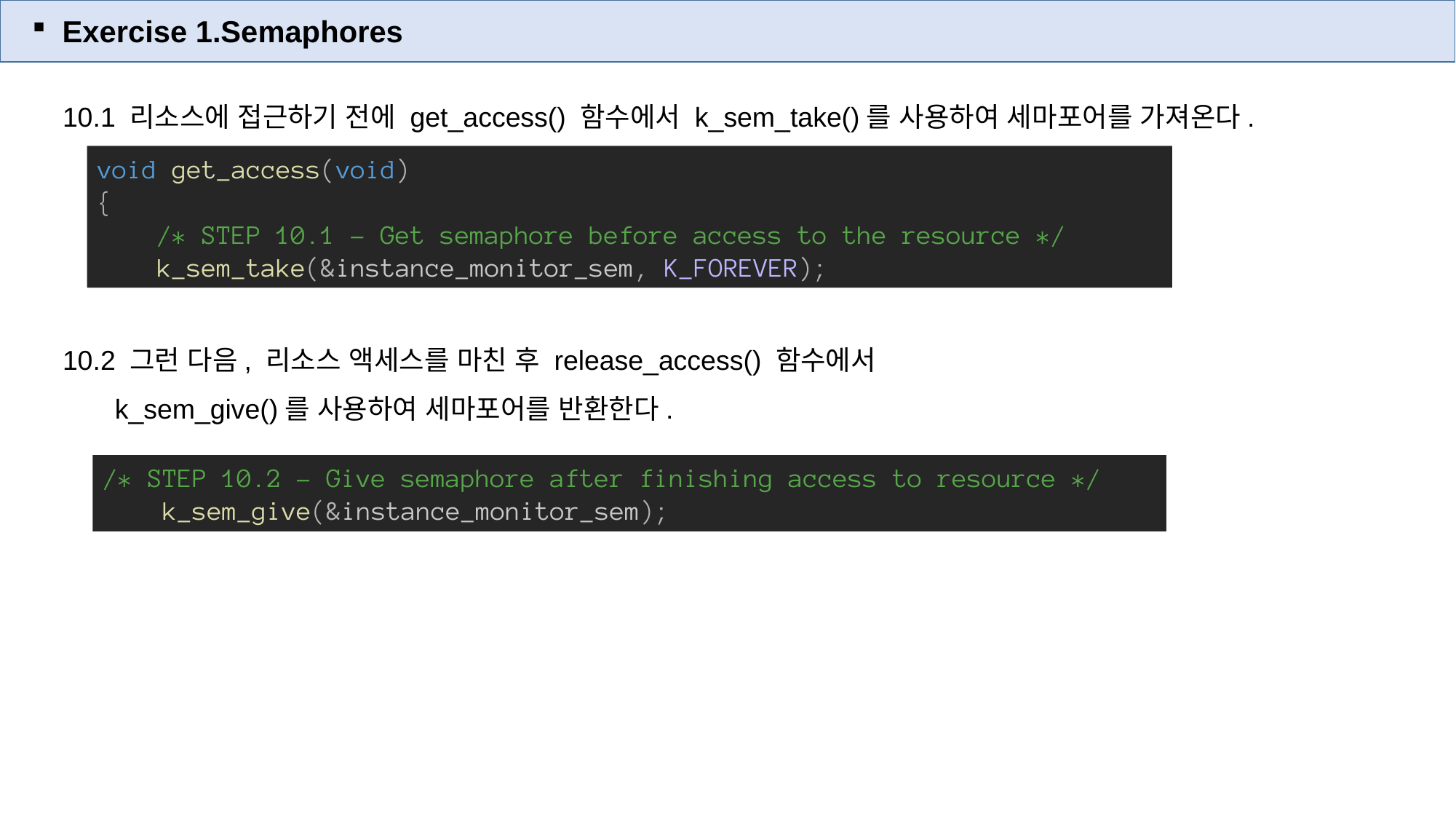

Exercise 1.Semaphores

10.1 리소스에 접근하기 전에 get_access() 함수에서 k_sem_take()를 사용하여 세마포어를 가져온다.

10.2 그런 다음, 리소스 액세스를 마친 후 release_access() 함수에서
      k_sem_give()를 사용하여 세마포어를 반환한다.
void get_access(void)
{
    /* STEP 10.1 - Get semaphore before access to the resource */
    k_sem_take(&instance_monitor_sem, K_FOREVER);
/* STEP 10.2 - Give semaphore after finishing access to resource */
    k_sem_give(&instance_monitor_sem);